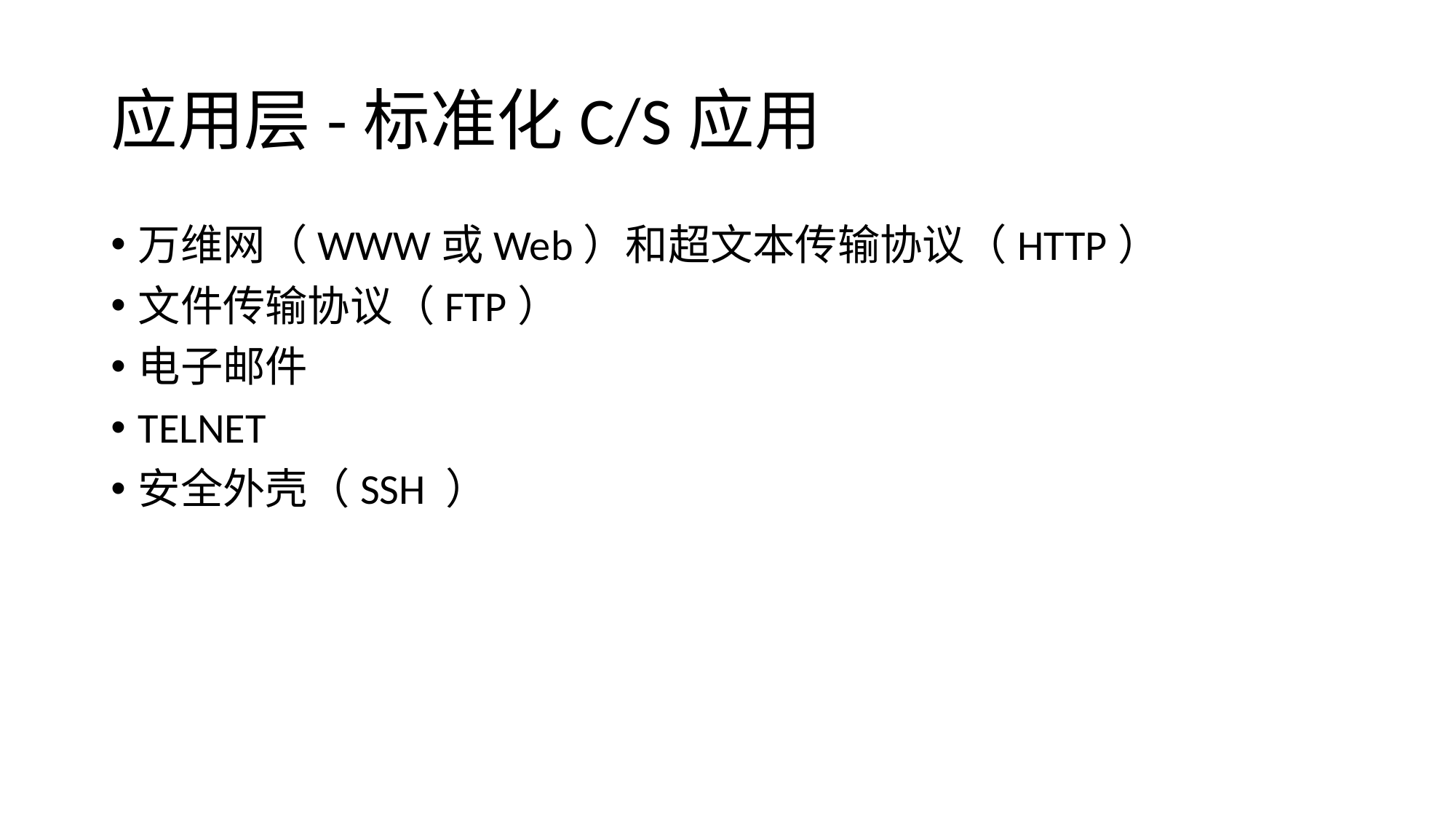

# 应用层-标准化C/S应用
万维网（WWW或Web）和超文本传输协议（HTTP）
文件传输协议（FTP）
电子邮件
TELNET
安全外壳（SSH ）